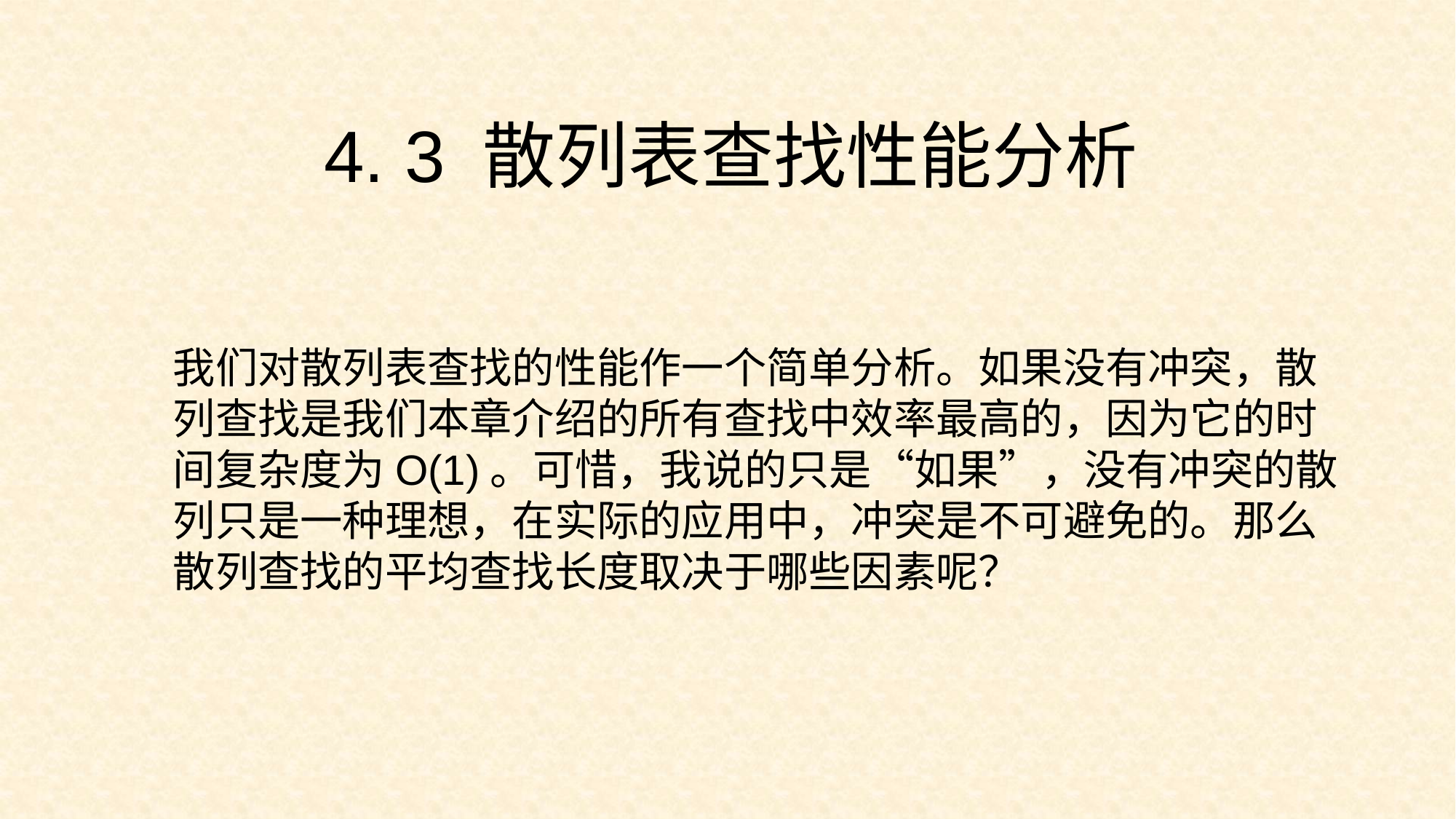

4. 3 散列表查找性能分析
我们对散列表查找的性能作一个简单分析。如果没有冲突，散列查找是我们本章介绍的所有查找中效率最高的，因为它的时间复杂度为O(1)。可惜，我说的只是“如果”，没有冲突的散列只是一种理想，在实际的应用中，冲突是不可避免的。那么散列查找的平均查找长度取决于哪些因素呢？